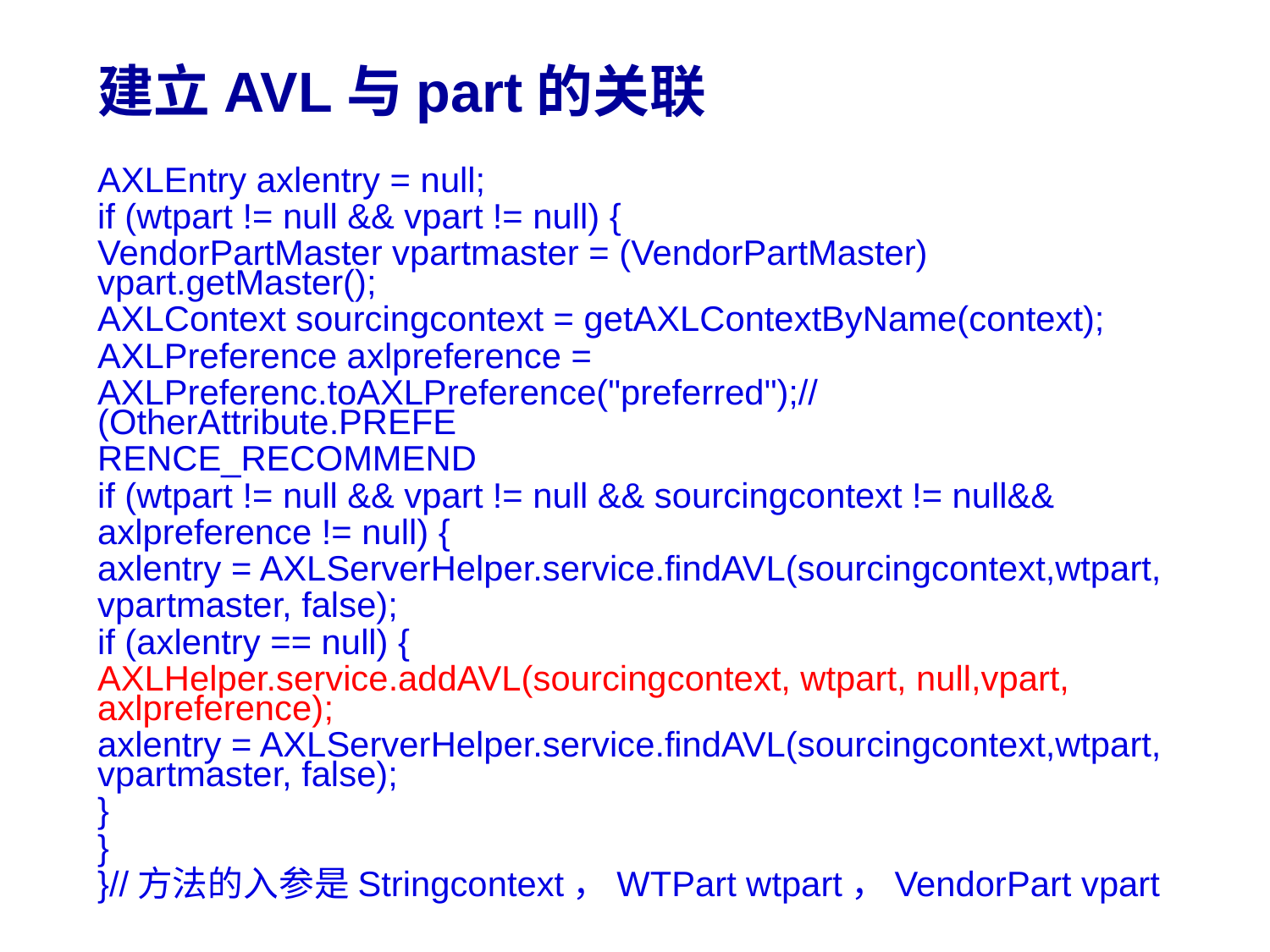

# 建立AVL与part的关联
AXLEntry axlentry = null;
if (wtpart != null && vpart != null) {
VendorPartMaster vpartmaster = (VendorPartMaster) vpart.getMaster();
AXLContext sourcingcontext = getAXLContextByName(context);
AXLPreference axlpreference =
AXLPreferenc.toAXLPreference("preferred");//(OtherAttribute.PREFE
RENCE_RECOMMEND
if (wtpart != null && vpart != null && sourcingcontext != null&&
axlpreference != null) {
axlentry = AXLServerHelper.service.findAVL(sourcingcontext,wtpart,
vpartmaster, false);
if (axlentry == null) {
AXLHelper.service.addAVL(sourcingcontext, wtpart, null,vpart, axlpreference);
axlentry = AXLServerHelper.service.findAVL(sourcingcontext,wtpart, vpartmaster, false);
}
}
}//方法的入参是Stringcontext，WTPart wtpart，VendorPart vpart